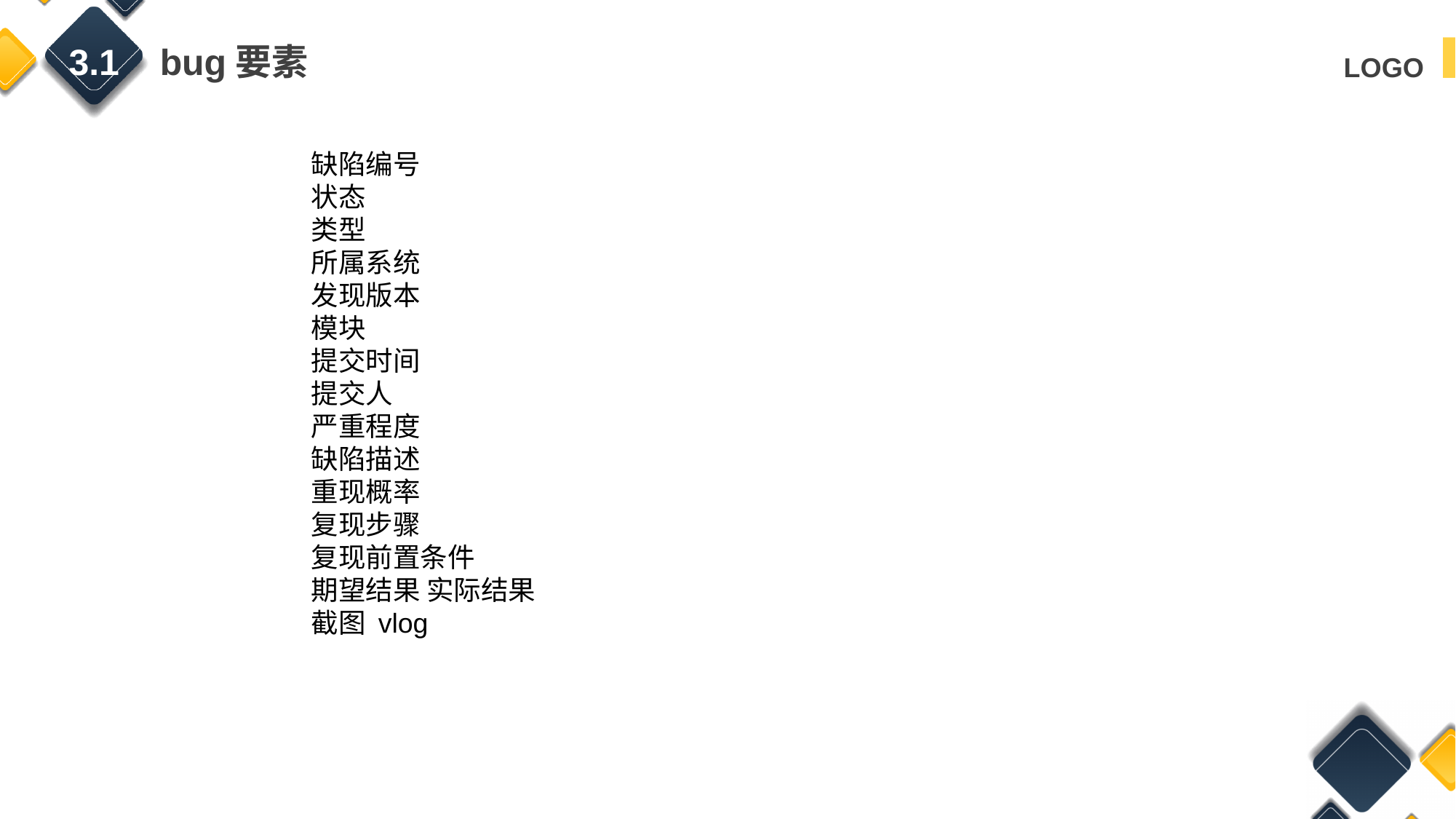

3.1    bug要素
    缺陷编号
    状态
    类型
    所属系统
    发现版本
    模块
    提交时间
    提交人
    严重程度
    缺陷描述
    重现概率
    复现步骤
    复现前置条件
    期望结果 实际结果
    截图 vlog